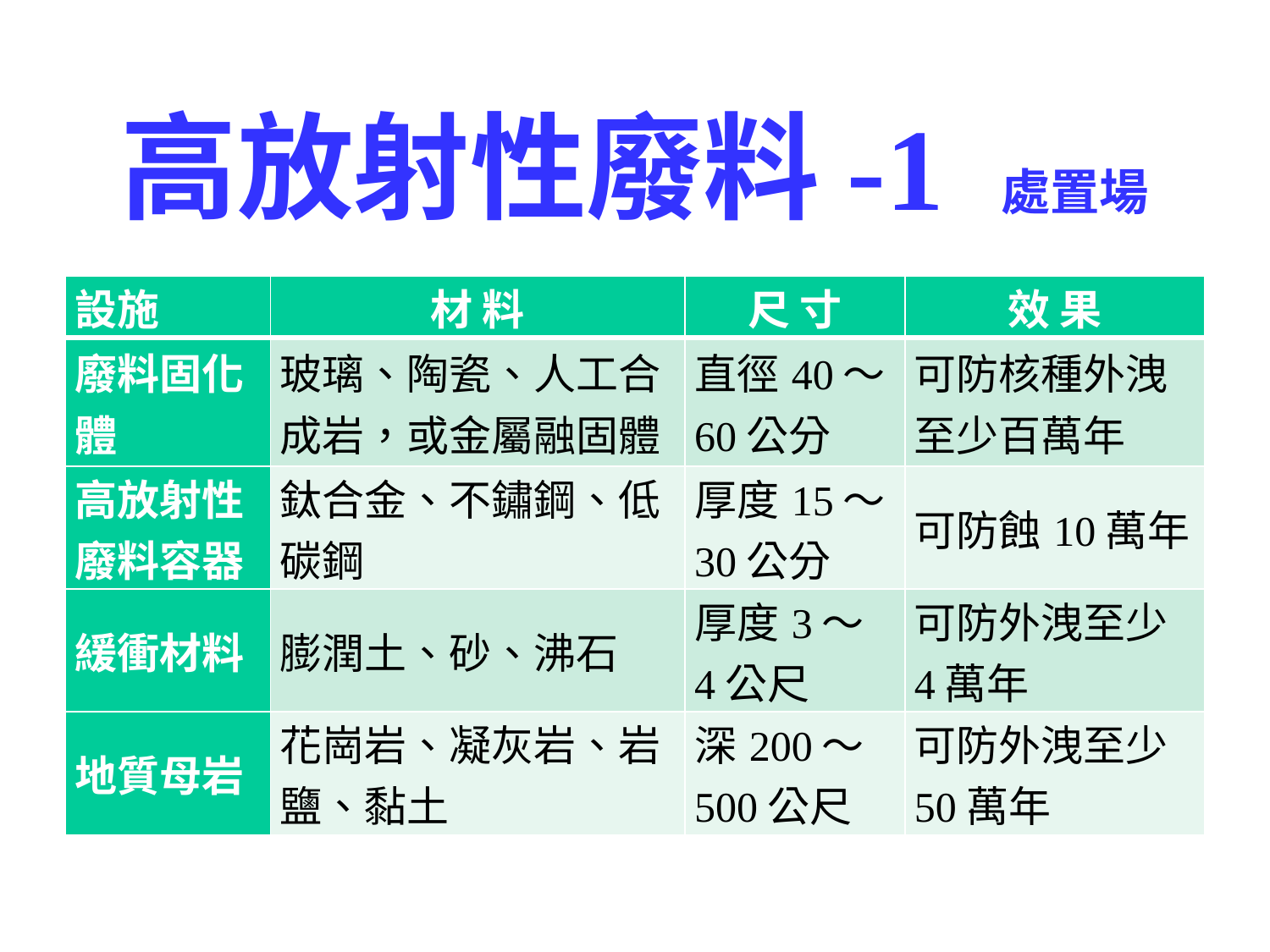

# 高放射性廢料-1 處置場
| 設施 | 材 料 | 尺 寸 | 效 果 |
| --- | --- | --- | --- |
| 廢料固化體 | 玻璃、陶瓷、人工合成岩，或金屬融固體 | 直徑40～60公分 | 可防核種外洩至少百萬年 |
| 高放射性廢料容器 | 鈦合金、不鏽鋼、低碳鋼 | 厚度15～30公分 | 可防蝕10萬年 |
| 緩衝材料 | 膨潤土、砂、沸石 | 厚度3～4公尺 | 可防外洩至少4萬年 |
| 地質母岩 | 花崗岩、凝灰岩、岩鹽、黏土 | 深200～500公尺 | 可防外洩至少50萬年 |